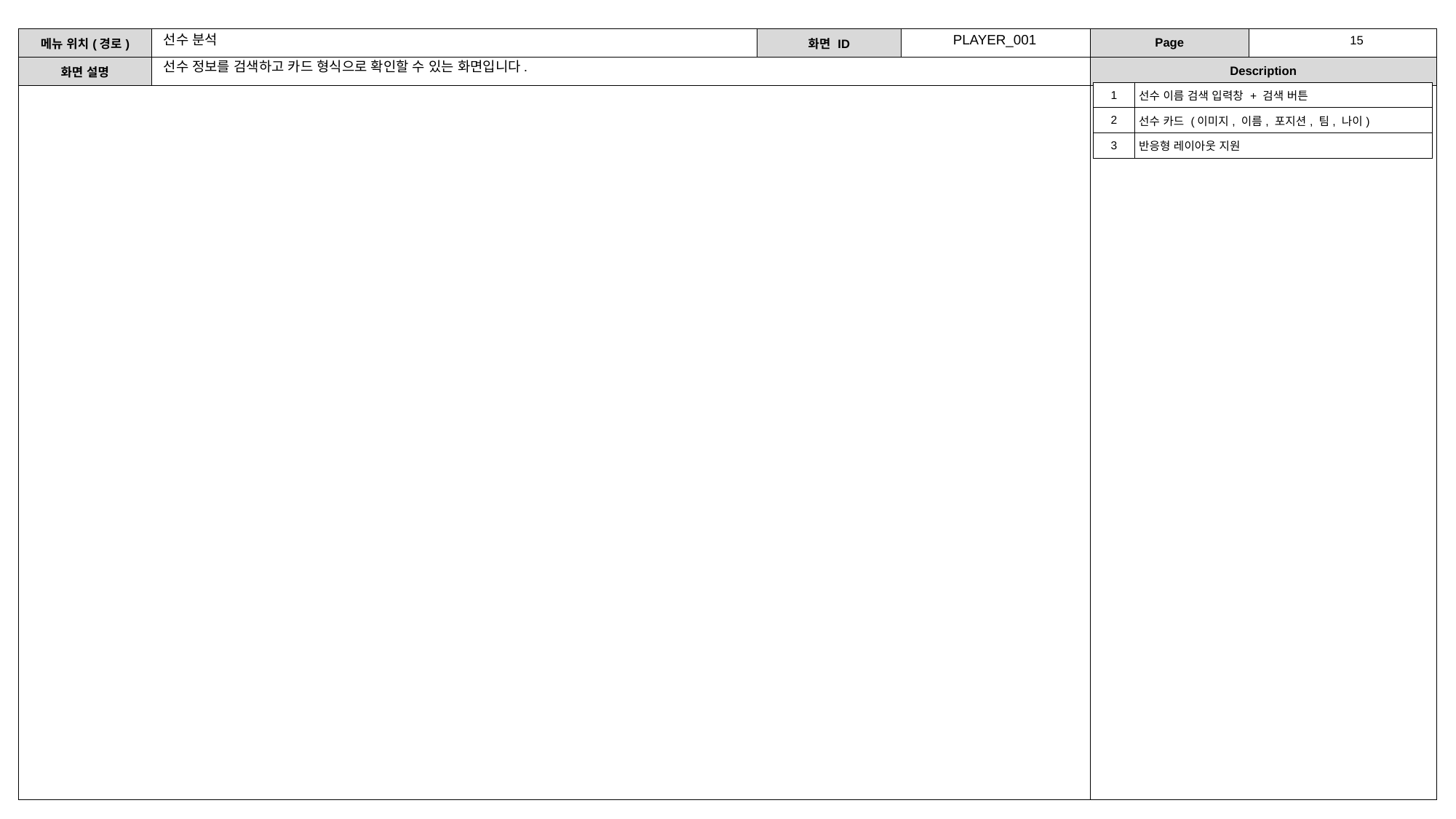

선수 분석
PLAYER_001
선수 정보를 검색하고 카드 형식으로 확인할 수 있는 화면입니다.
| 1 | 선수 이름 검색 입력창 + 검색 버튼 |
| --- | --- |
| 2 | 선수 카드 (이미지, 이름, 포지션, 팀, 나이) |
| 3 | 반응형 레이아웃 지원 |